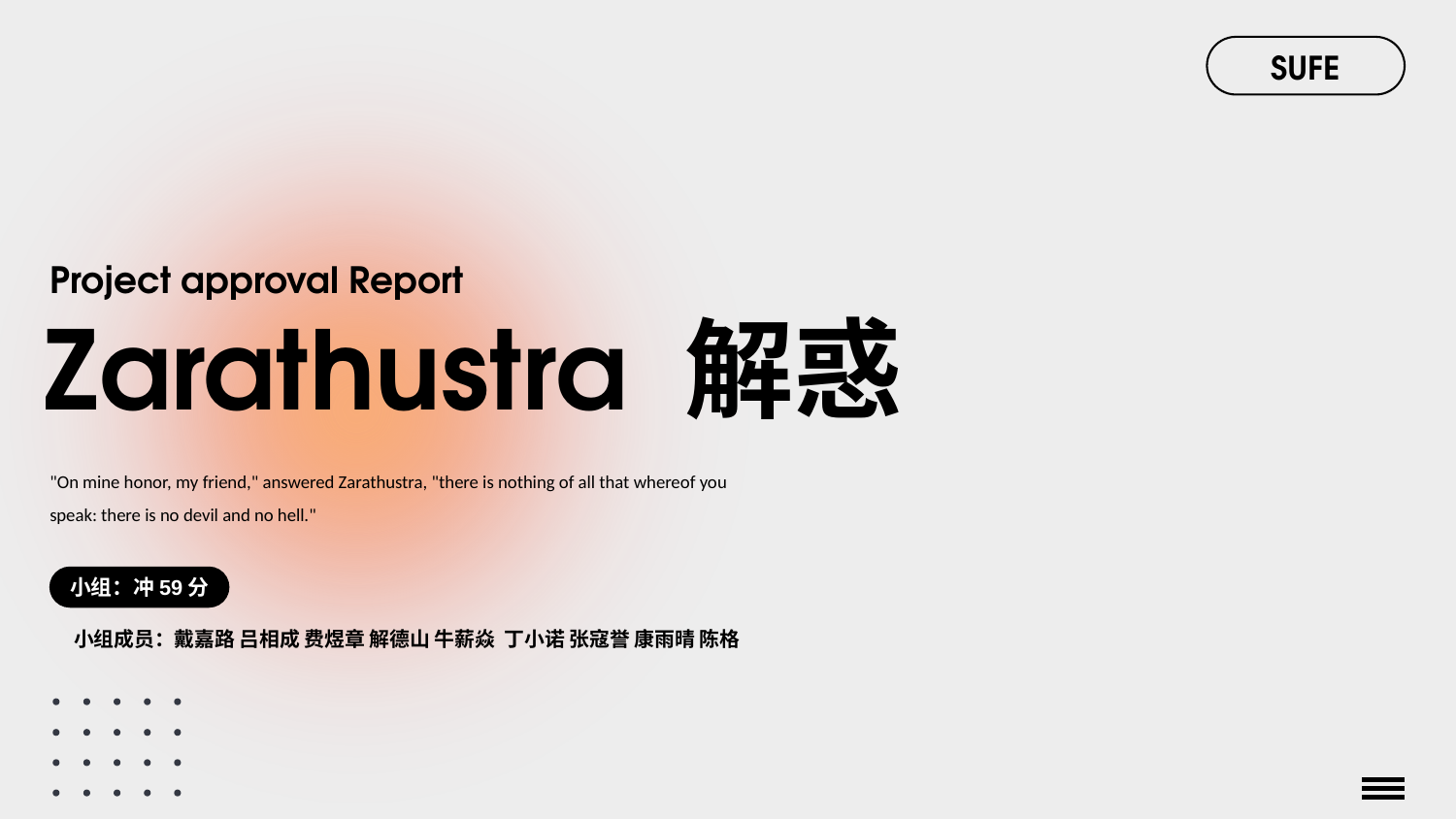

SUFE
Project approval Report
Zarathustra 解惑
"On mine honor, my friend," answered Zarathustra, "there is nothing of all that whereof you speak: there is no devil and no hell."
小组：冲59分
小组成员：戴嘉路 吕相成 费煜章 解德山 牛薪焱  丁小诺 张寇誉 康雨晴 陈格